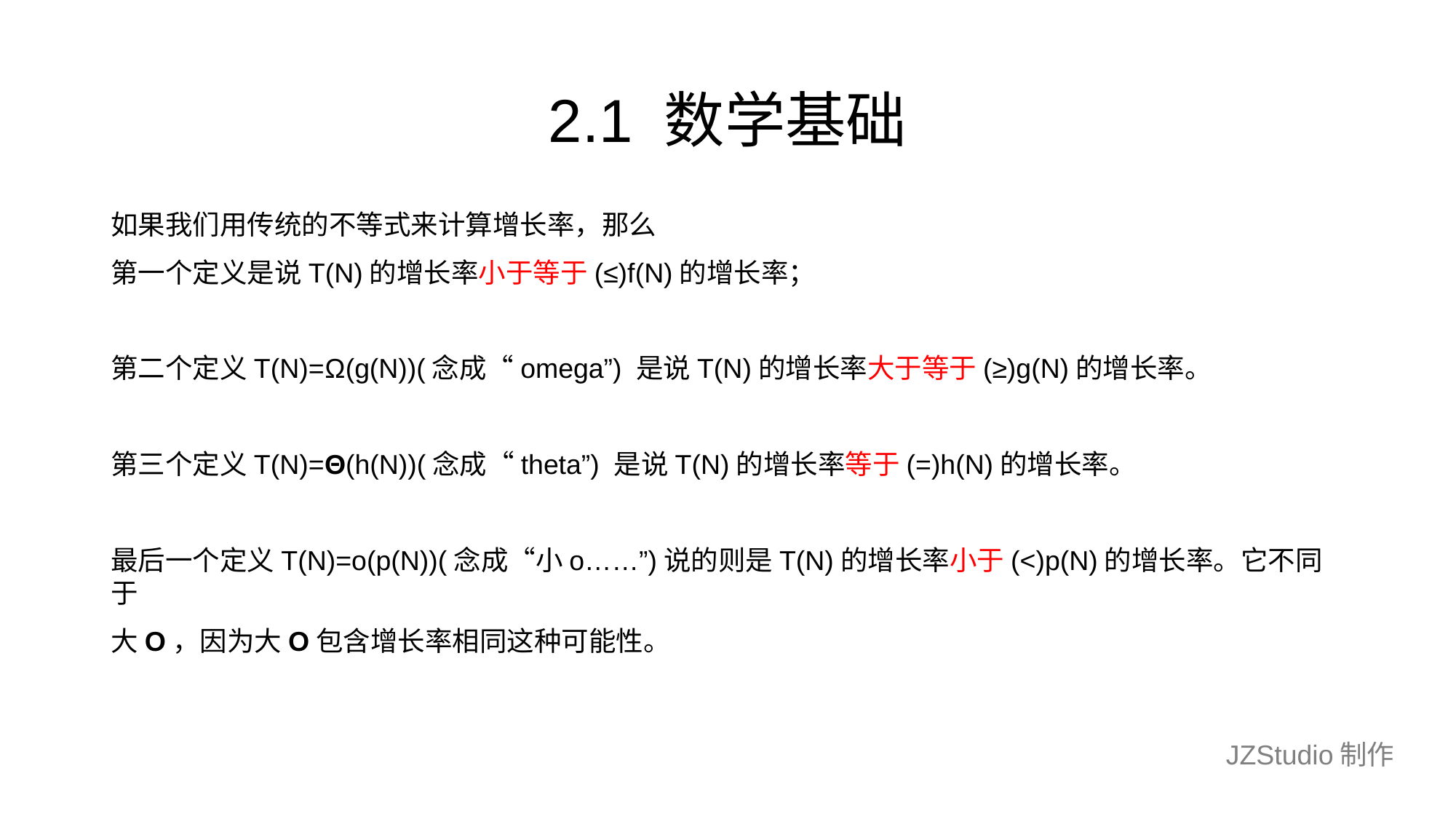

# 2.1 数学基础
如果我们用传统的不等式来计算增长率，那么
第一个定义是说T(N)的增长率小于等于(≤)f(N)的增长率；

第二个定义T(N)=Ω(g(N))(念成“omega”) 是说T(N)的增长率大于等于(≥)g(N)的增长率。

第三个定义T(N)=Θ(h(N))(念成“theta”) 是说T(N)的增长率等于(=)h(N)的增长率。

最后一个定义T(N)=o(p(N))(念成“小o……”)说的则是T(N)的增长率小于(<)p(N)的增长率。它不同于
大O，因为大O包含增长率相同这种可能性。